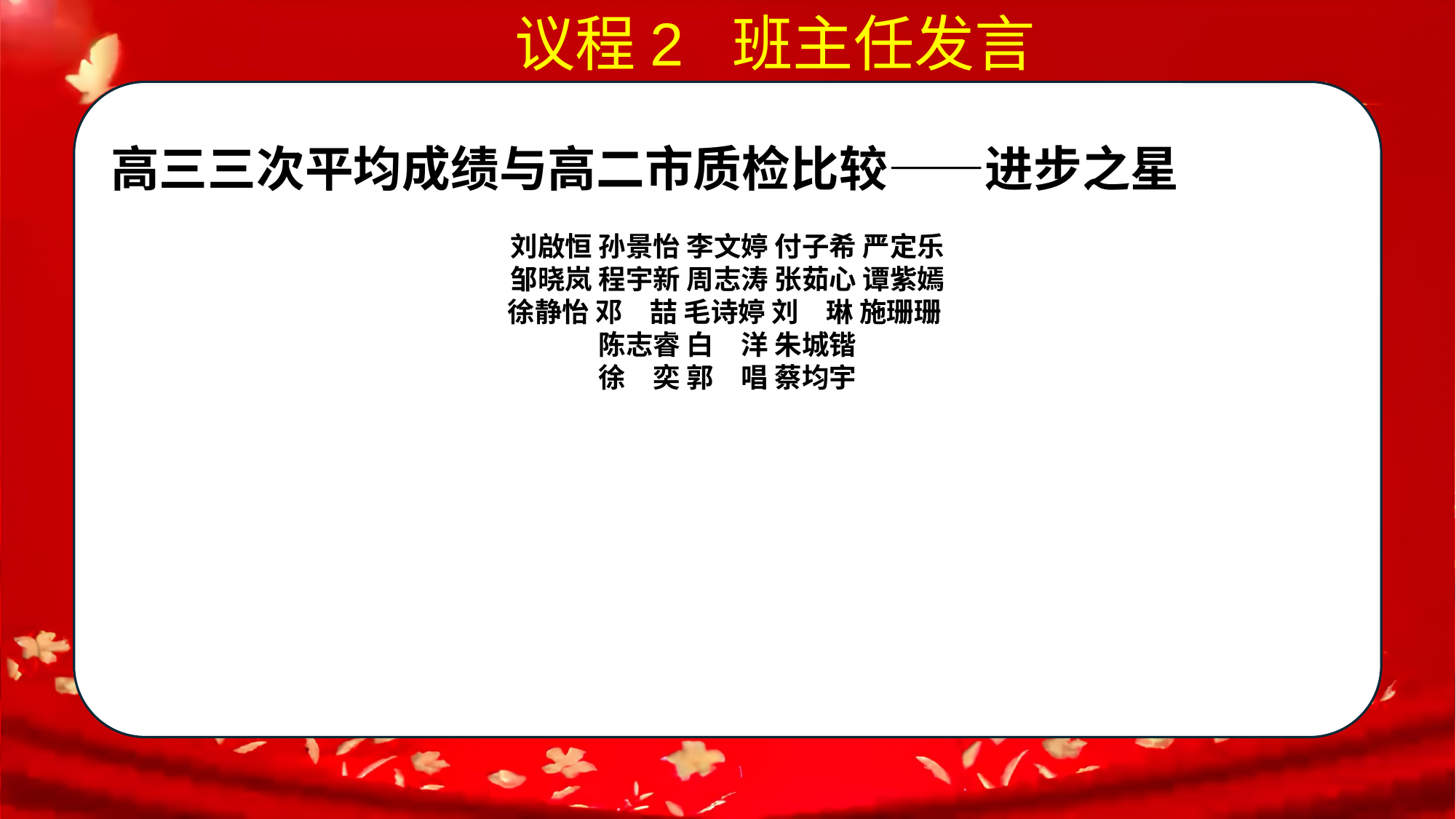

议程2  班主任发言

高三三次平均成绩与高二市质检比较——进步之星

刘啟恒 孙景怡 李文婷 付子希 严定乐
邹晓岚 程宇新 周志涛 张茹心 谭紫嫣
徐静怡 邓　喆 毛诗婷 刘　琳 施珊珊
陈志睿 白　洋 朱城锴
徐　奕 郭　唱 蔡均宇